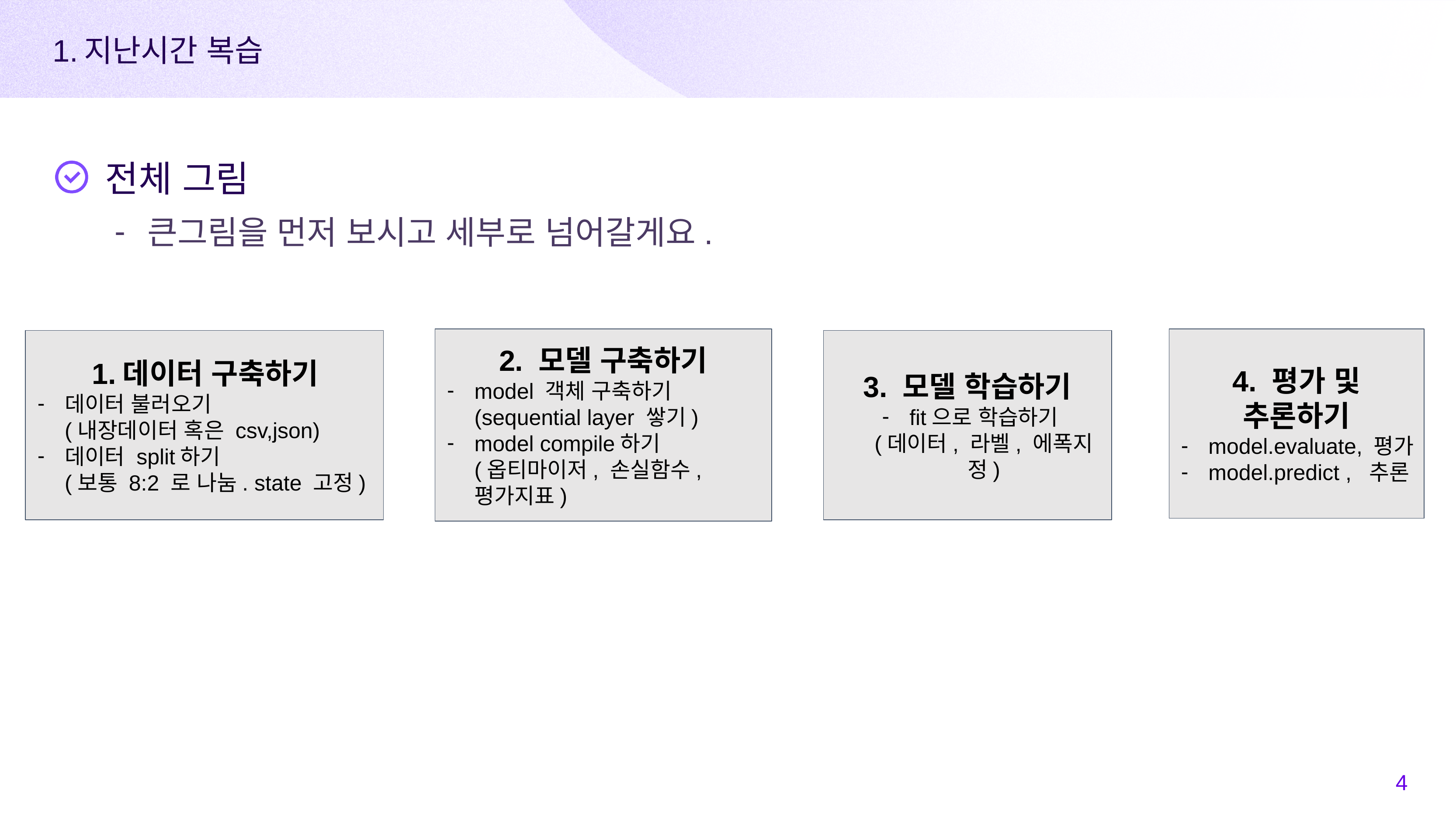

지난시간 복습
전체 그림

큰그림을 먼저 보시고 세부로 넘어갈게요.

2. 모델 구축하기
model 객체 구축하기
(sequential layer 쌓기)
model compile하기
(옵티마이저, 손실함수, 평가지표)

4. 평가 및 추론하기
model.evaluate, 평가
model.predict ,  추론

데이터 구축하기
데이터 불러오기
(내장데이터 혹은 csv,json)
데이터 split하기
(보통 8:2 로 나눔. state 고정)
3. 모델 학습하기
fit으로 학습하기
(데이터, 라벨, 에폭지정)
4